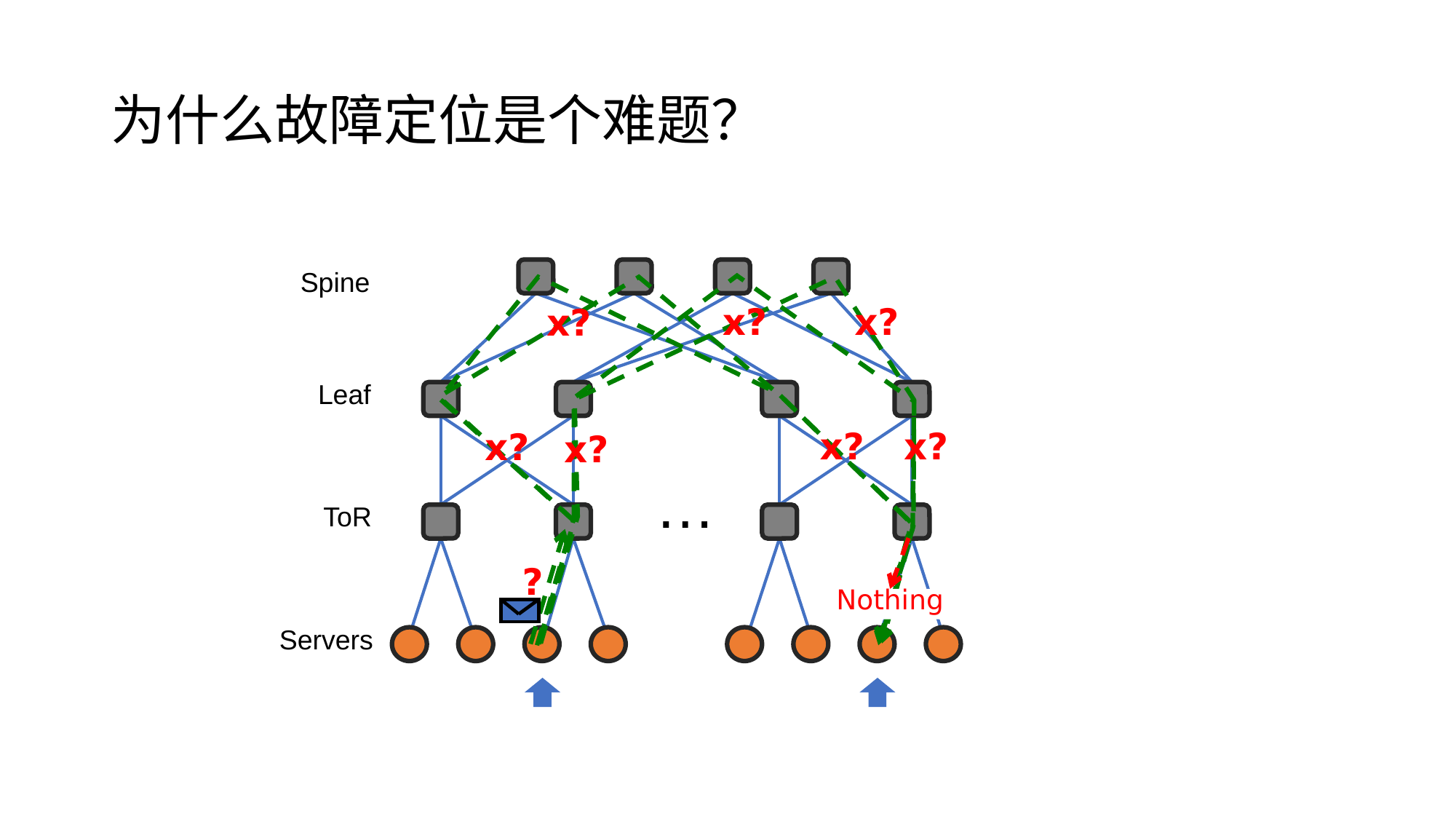

# 为什么故障定位是个难题？
Spine

Leaf

ToR
…
Servers

x?
x?
x?
x?
x?
x?
x?
Nothing
?